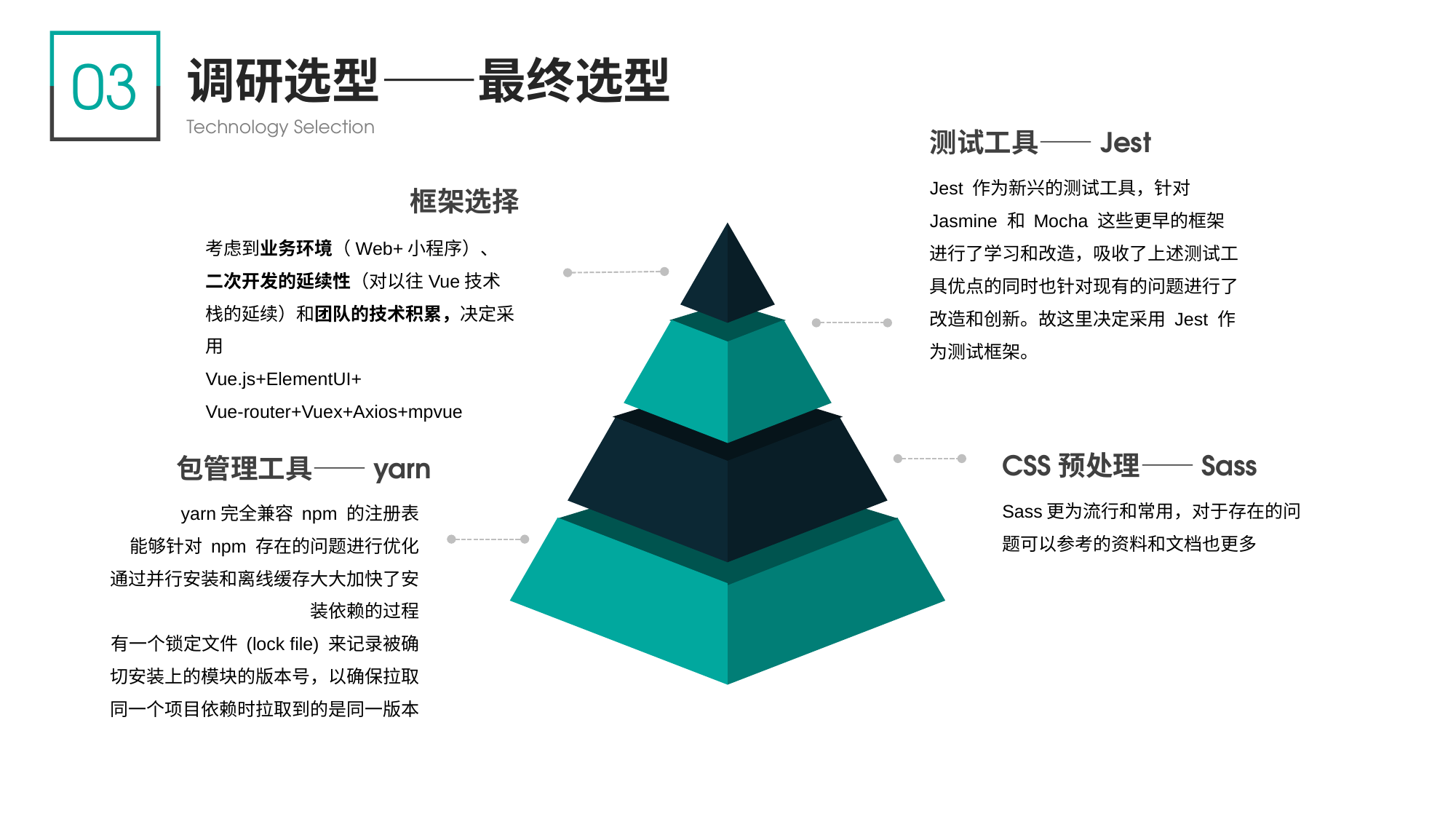

03
调研选型——最终选型
Technology Selection

测试工具——Jest
Jest 作为新兴的测试工具，针对 Jasmine 和 Mocha 这些更早的框架进行了学习和改造，吸收了上述测试工具优点的同时也针对现有的问题进行了改造和创新。故这里决定采用 Jest 作为测试框架。
框架选择
考虑到业务环境（Web+小程序）、二次开发的延续性（对以往Vue技术栈的延续）和团队的技术积累，决定采用
Vue.js+ElementUI+
Vue-router+Vuex+Axios+mpvue

CSS预处理——Sass
Sass更为流行和常用，对于存在的问题可以参考的资料和文档也更多
包管理工具——yarn
yarn完全兼容 npm 的注册表
能够针对 npm 存在的问题进行优化
通过并行安装和离线缓存大大加快了安装依赖的过程
有一个锁定文件 (lock file) 来记录被确切安装上的模块的版本号，以确保拉取同一个项目依赖时拉取到的是同一版本